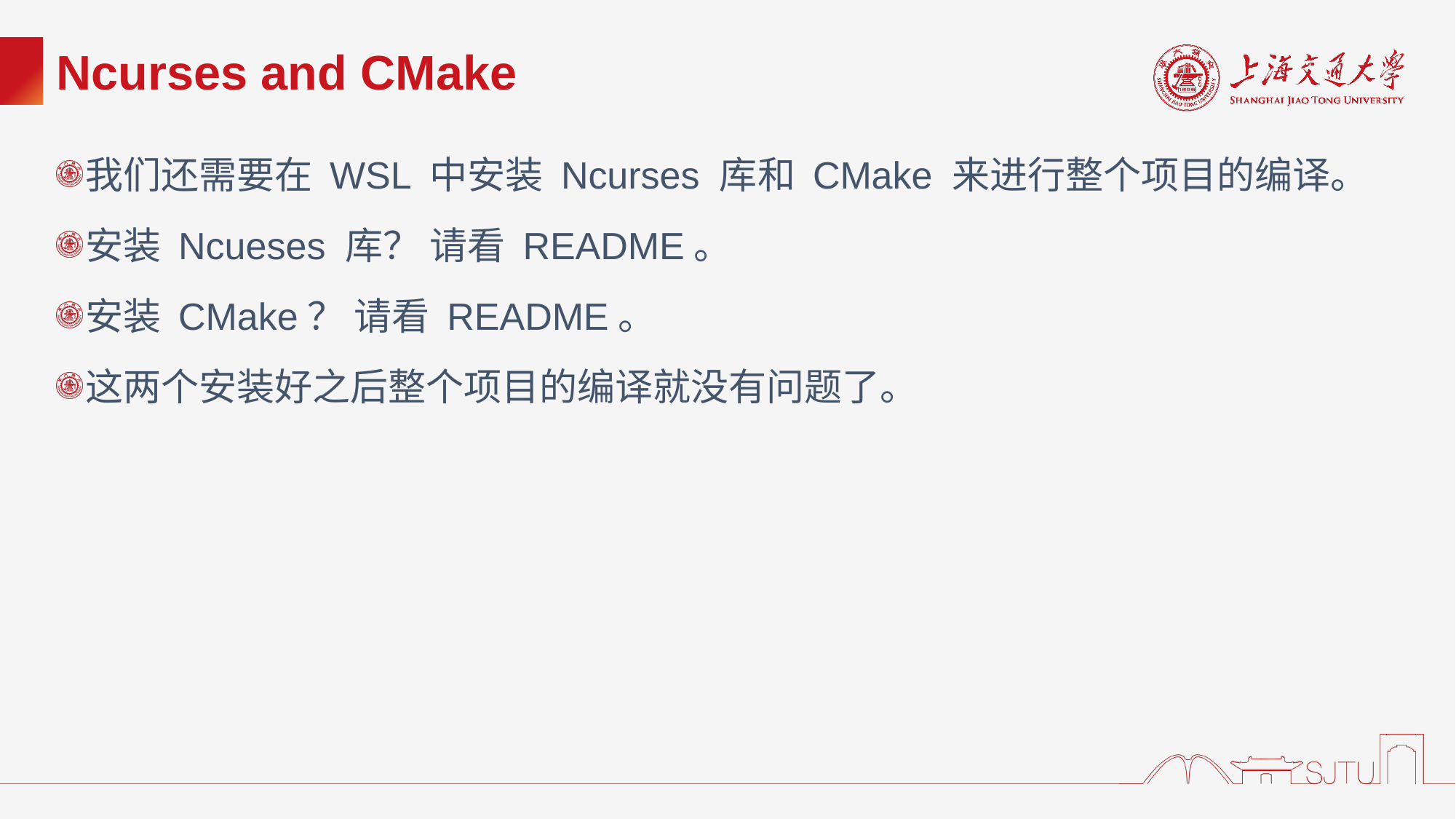

# Ncurses and CMake
我们还需要在 WSL 中安装 Ncurses 库和 CMake 来进行整个项目的编译。
安装 Ncueses 库？ 请看 README。
安装 CMake？ 请看 README。
这两个安装好之后整个项目的编译就没有问题了。